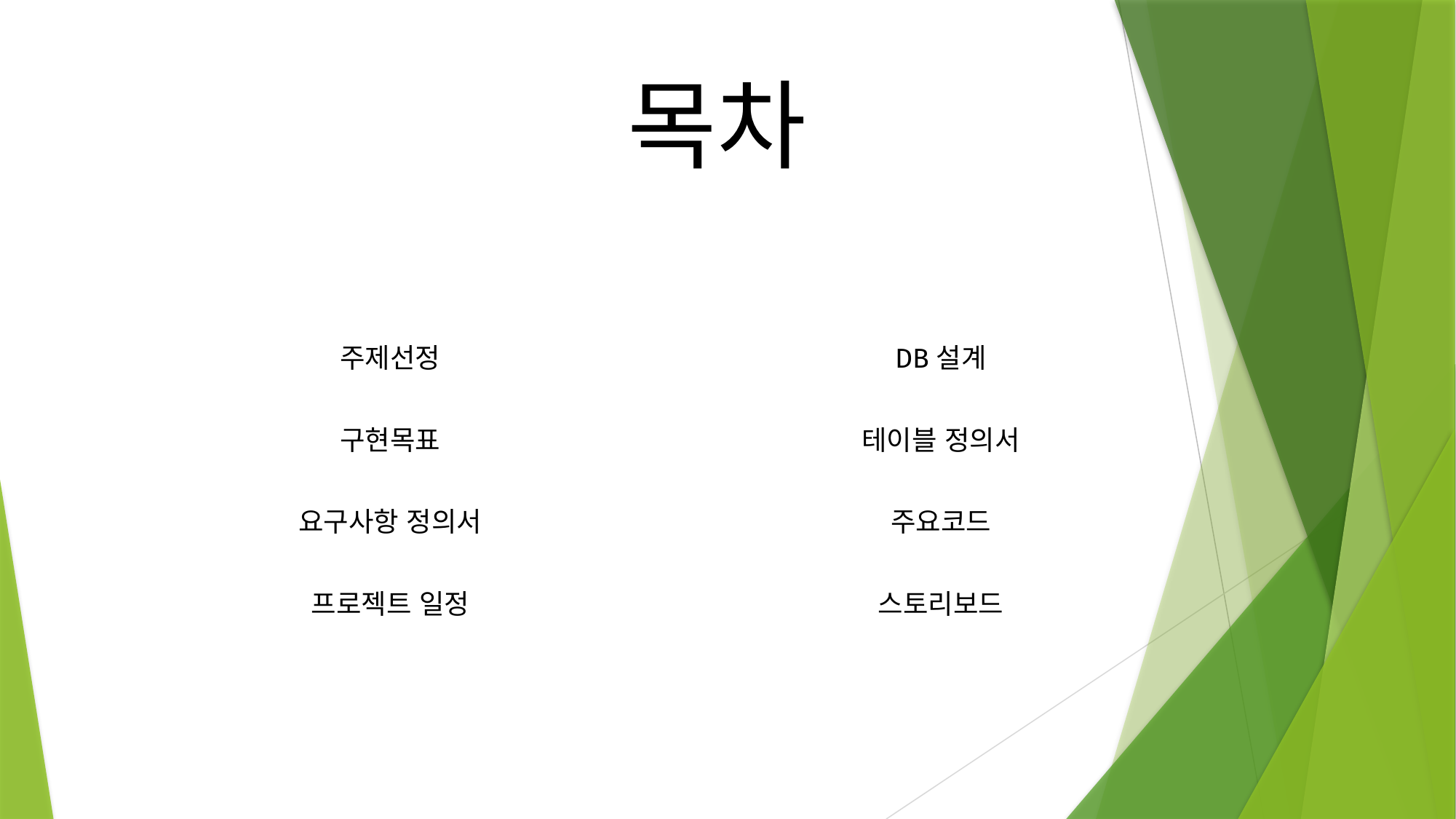

# 목차
주제선정
구현목표
요구사항 정의서
프로젝트 일정
DB설계
테이블 정의서
주요코드
스토리보드